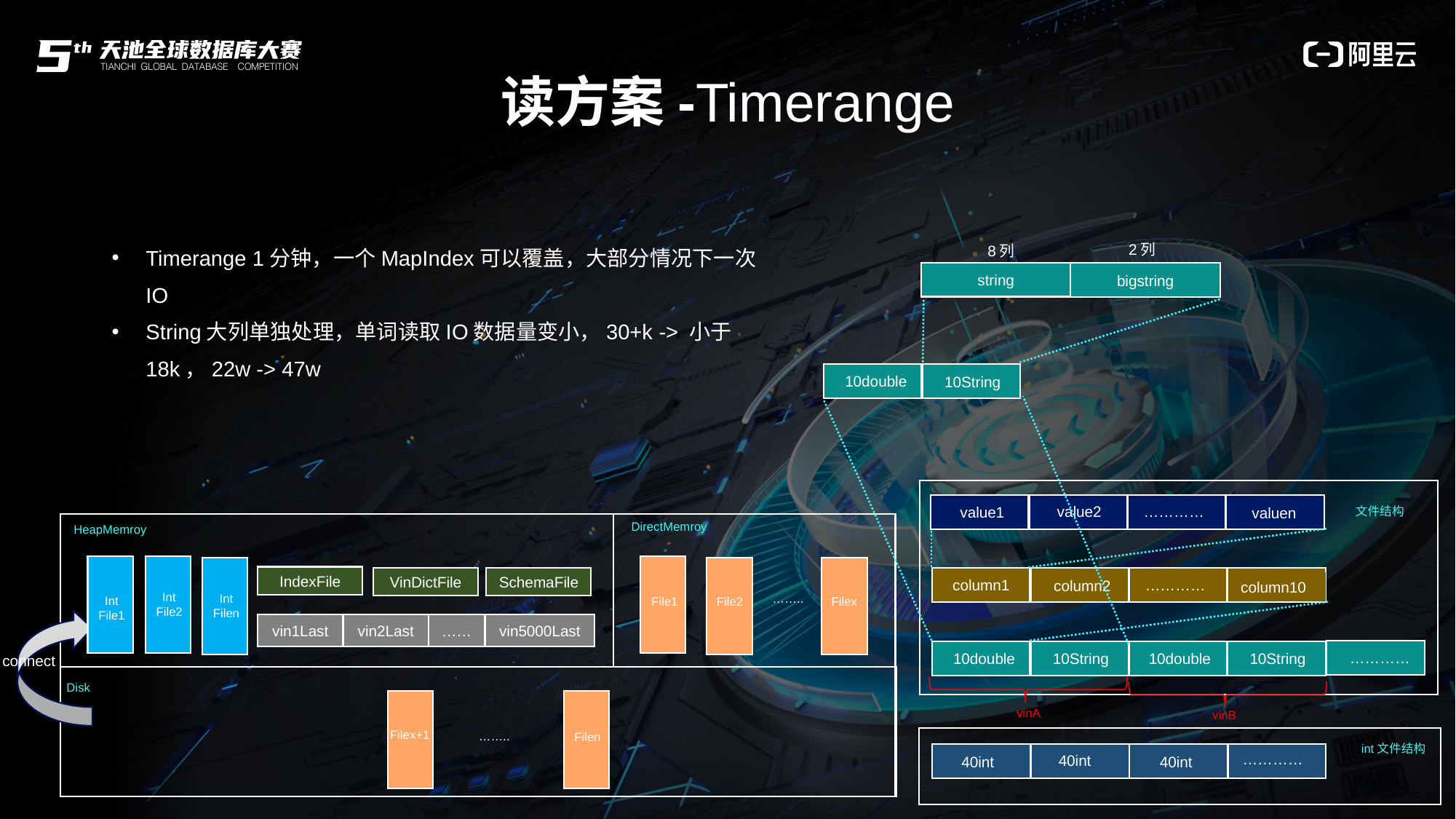

读方案-Timerange
Timerange 1分钟，一个MapIndex可以覆盖，大部分情况下一次IO
String大列单独处理，单词读取IO数据量变小，30+k -> 小于18k，22w -> 47w
2列
8列
string
bigstring

10double
10String

value2
…………
value1
valuen
文件结构

DirectMemroy
HeapMemroy

IndexFile
VinDictFile
SchemaFile

…………
column1
column2
column10
Int
File2
Int
Filen
……..
Int
File1
File1
File2
Filex

vin2Last
vin5000Last
vin1Last
……

…………
10double
10String
10double
10String
connect

Disk

vinA
vinB
Filex+1
……..
Filen

int文件结构
…………

40int
40int
40int